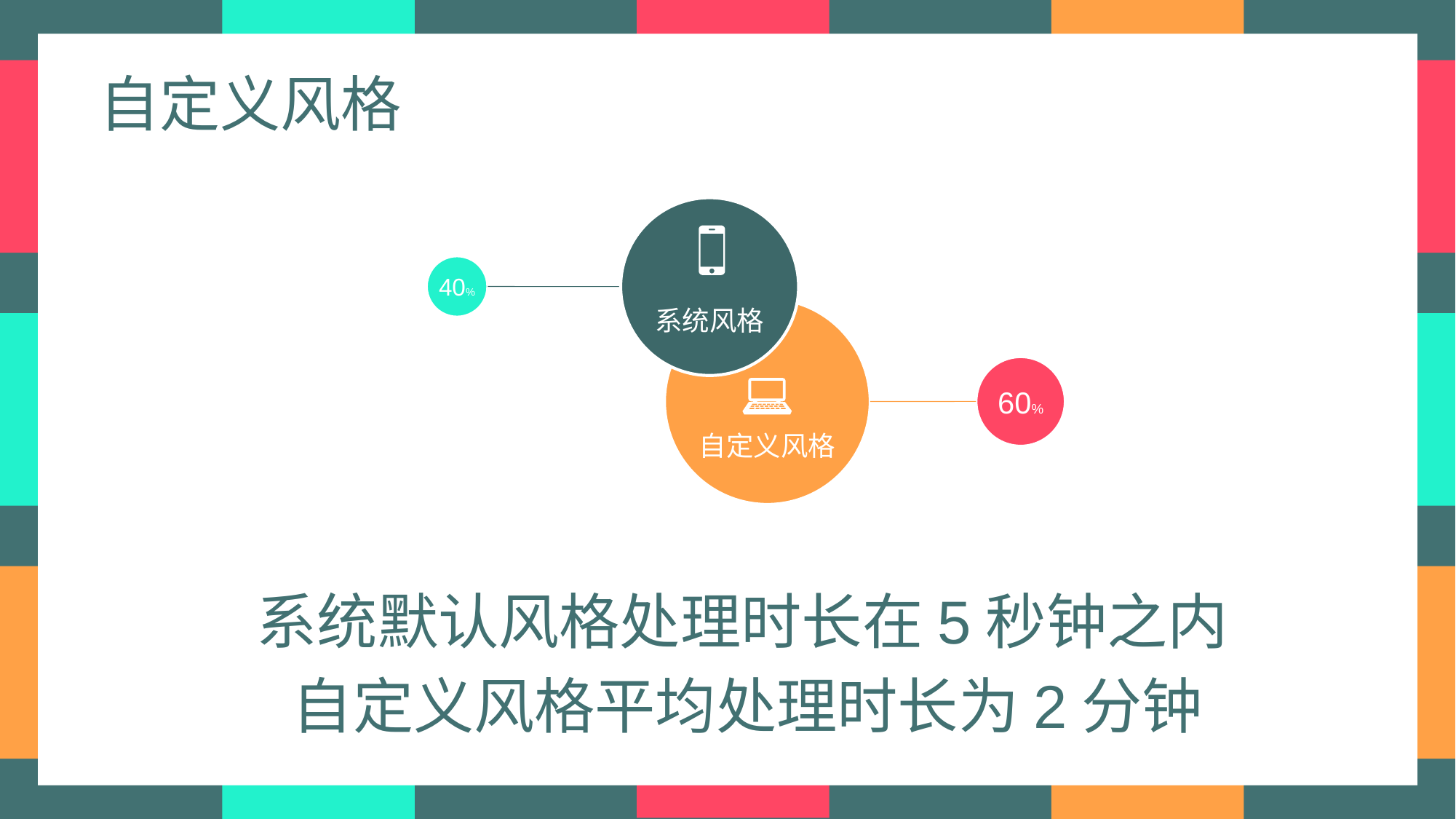

自定义风格
系统风格

40%
自定义风格

60%

系统默认风格处理时长在5秒钟之内
自定义风格平均处理时长为2分钟